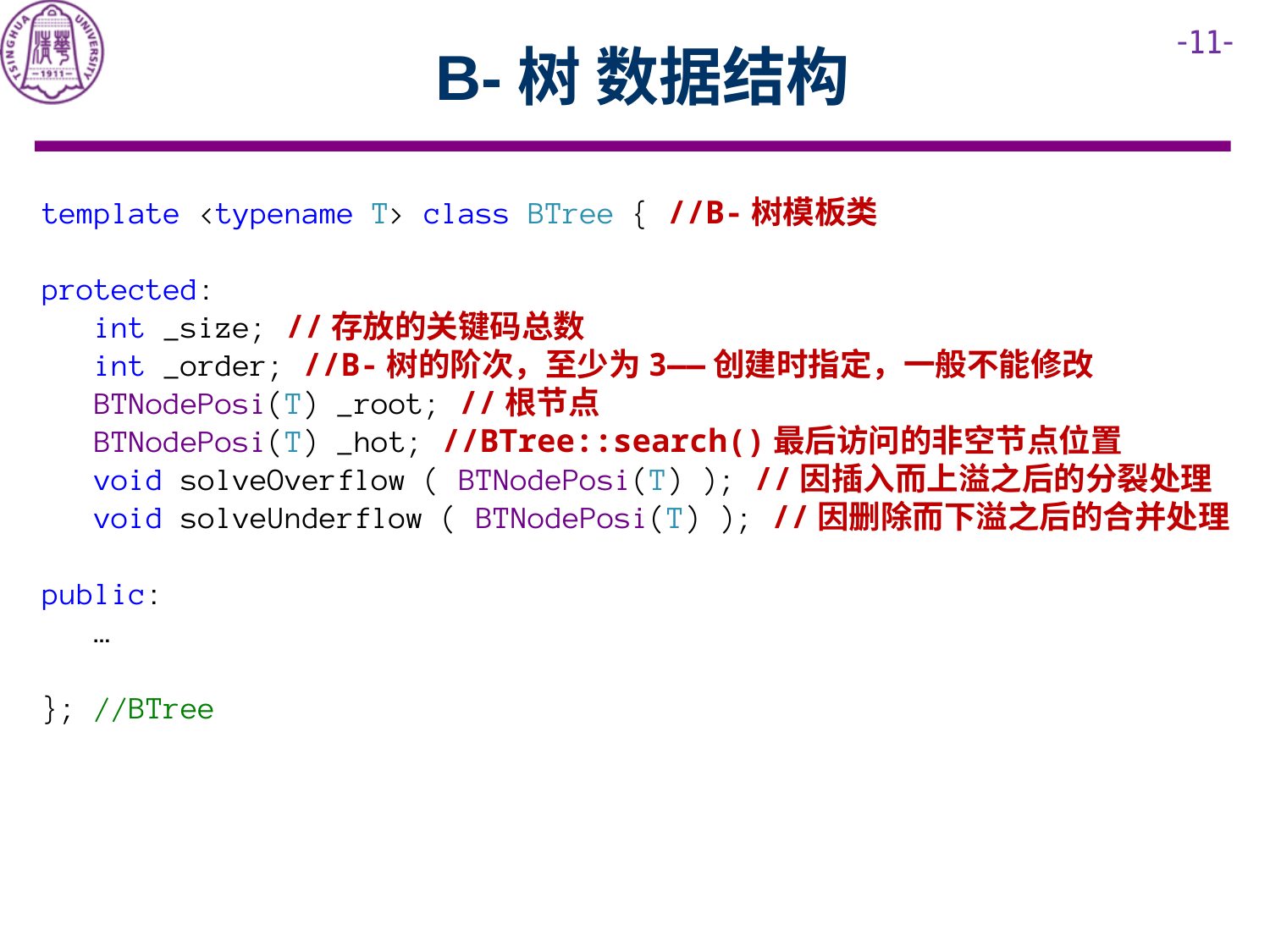

# B-树 数据结构
template <typename T> class BTree { //B-树模板类

protected:
   int _size; //存放的关键码总数
   int _order; //B-树的阶次，至少为3——创建时指定，一般不能修改
   BTNodePosi(T) _root; //根节点
   BTNodePosi(T) _hot; //BTree::search()最后访问的非空节点位置
   void solveOverflow ( BTNodePosi(T) ); //因插入而上溢之后的分裂处理
   void solveUnderflow ( BTNodePosi(T) ); //因删除而下溢之后的合并处理

public:
   …

}; //BTree